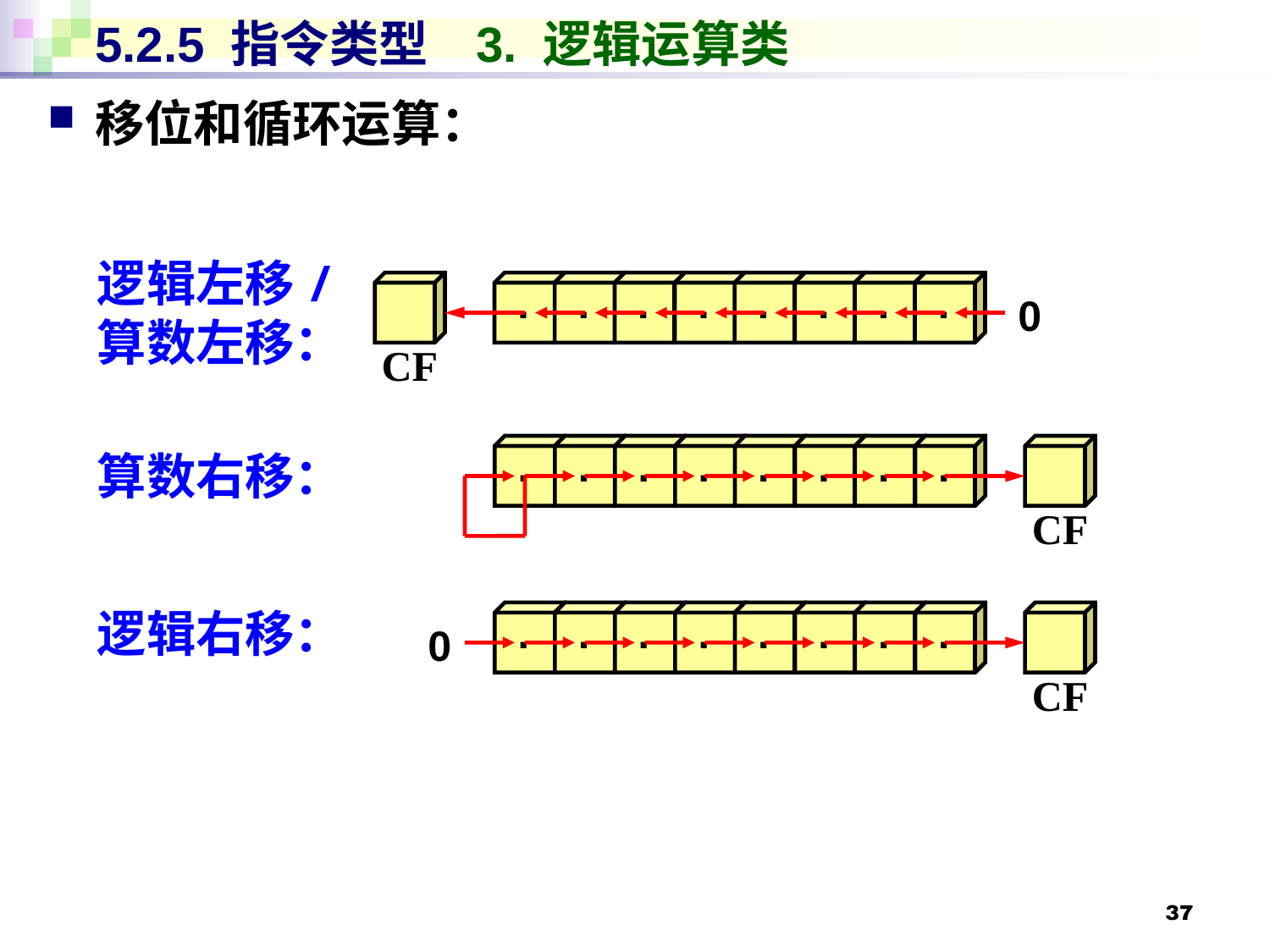

# 5.2.5 指令类型	3. 逻辑运算类
移位和循环运算：
逻辑左移/
算数左移：

·
·
·
·
·
·
·
·
0

CF
·
·
·
·
·
·
·
·

算数右移：

CF

逻辑右移：
·
·
·
·
·
·
·
·

0

CF
37